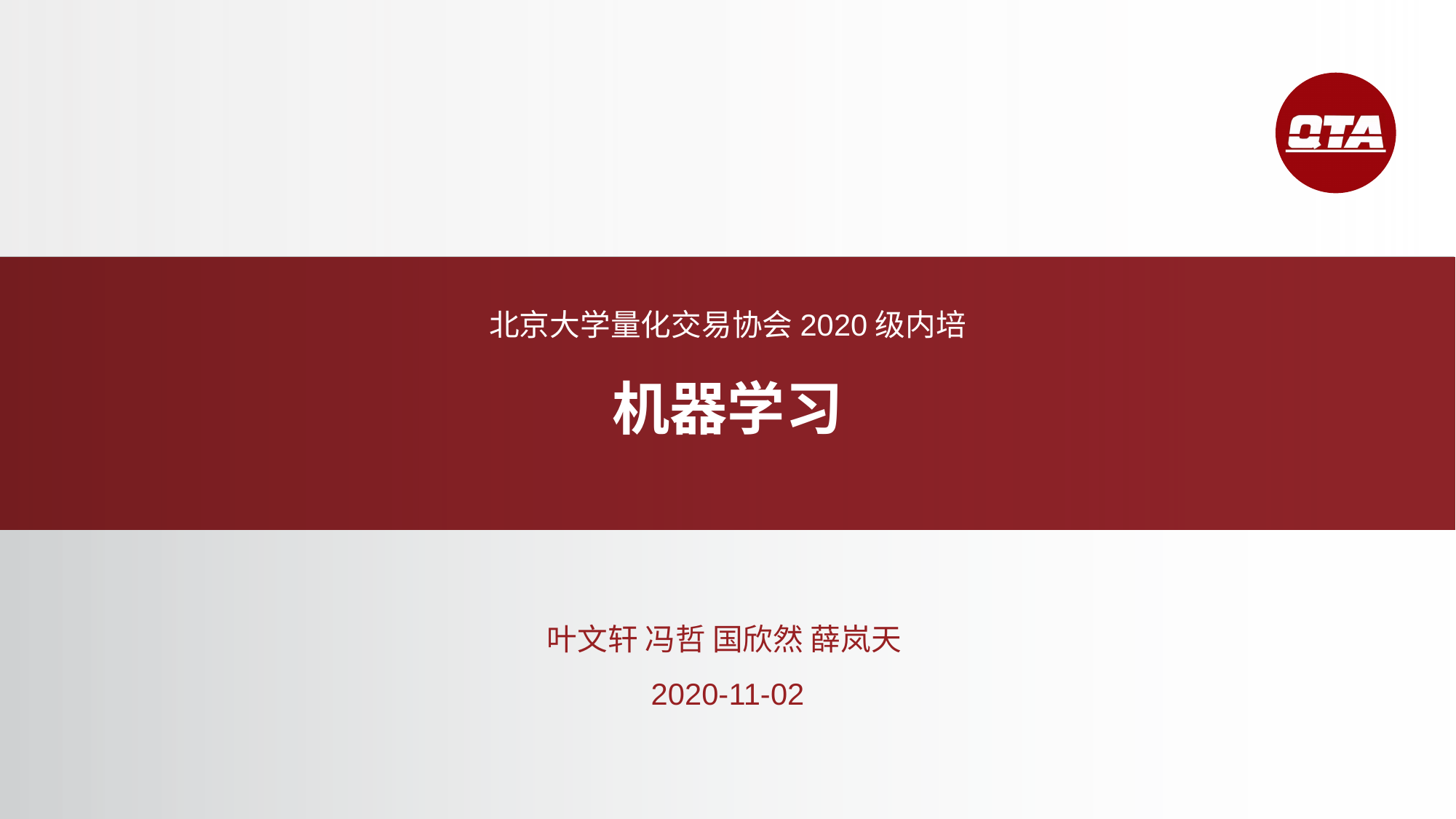

北京大学量化交易协会2020级内培
机器学习
叶文轩 冯哲 国欣然 薛岚天
2020-11-02